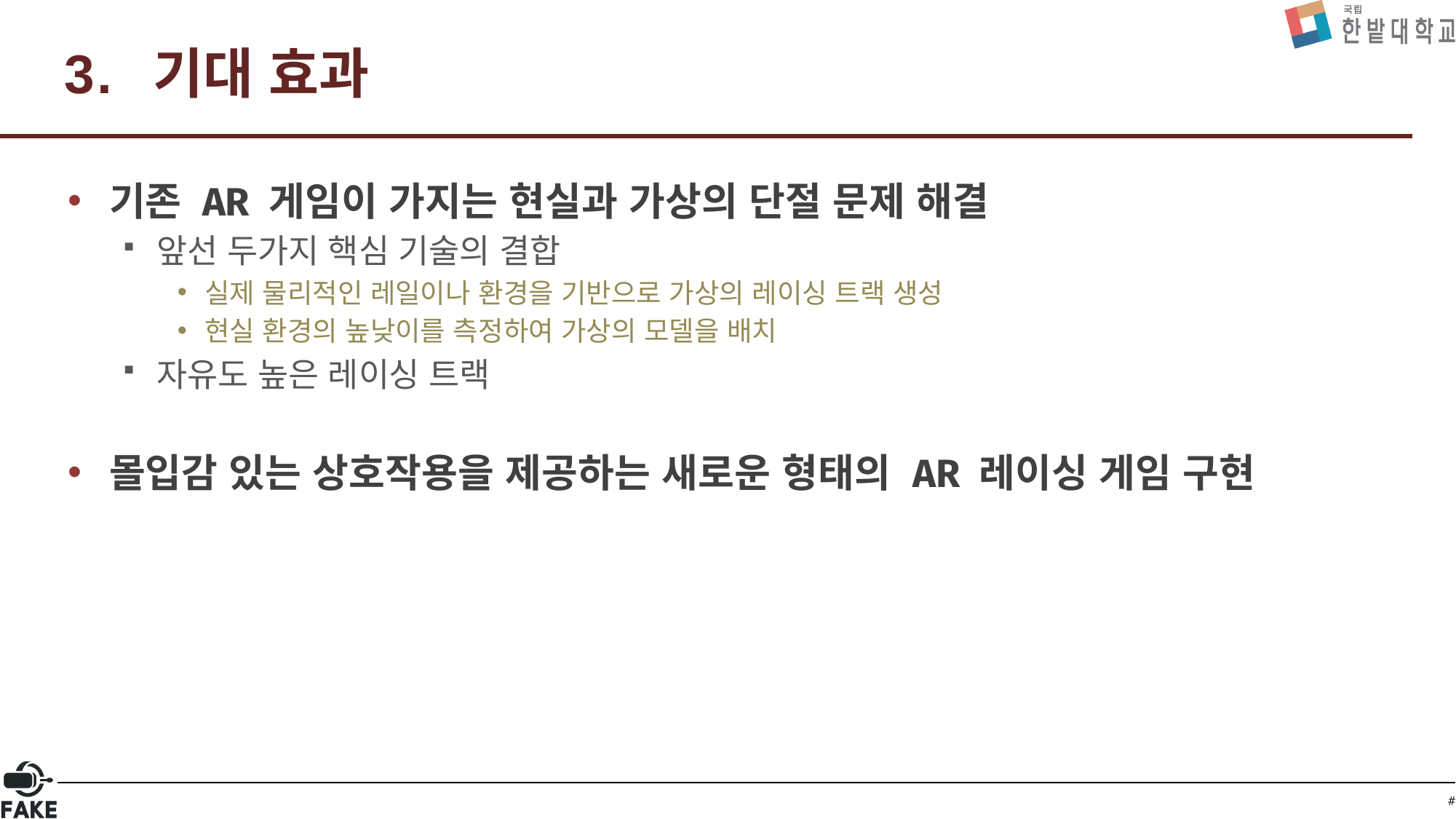

# 기대 효과
기존 AR 게임이 가지는 현실과 가상의 단절 문제 해결
앞선 두가지 핵심 기술의 결합
실제 물리적인 레일이나 환경을 기반으로 가상의 레이싱 트랙 생성
현실 환경의 높낮이를 측정하여 가상의 모델을 배치
자유도 높은 레이싱 트랙

몰입감 있는 상호작용을 제공하는 새로운 형태의 AR 레이싱 게임 구현